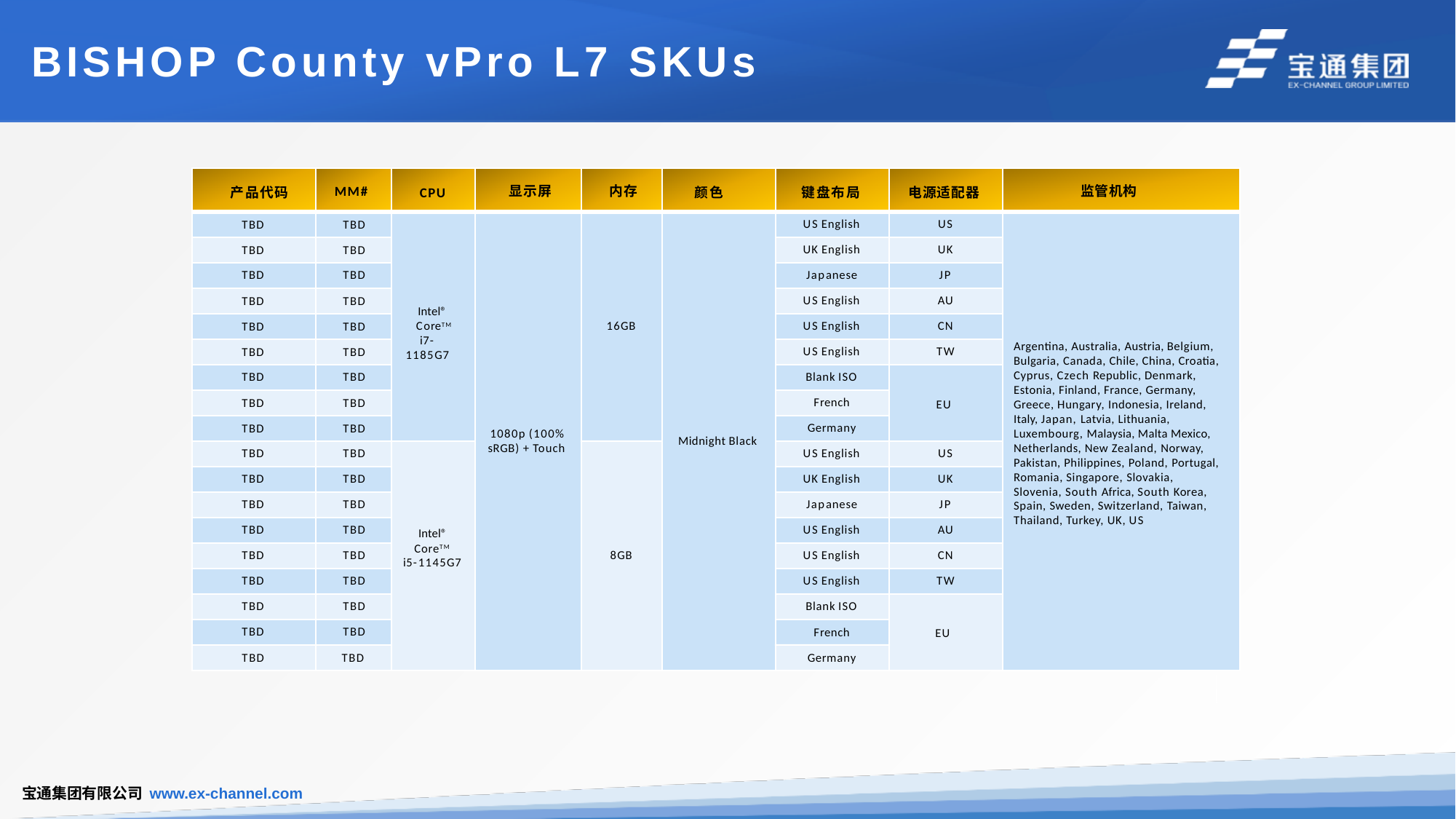

BISHOP County vPro L7 SKUs

MM#
显示屏
监管机构
内存
电源适配器
CPU
颜色
产品代码
键盘布局

US English
US
TBD	TBD
TBD	TBD
TBD	TBD

UK English
UK

Japanese
JP

US English
AU
TBD	TBD
TBD	TBD
TBD	TBD
TBD	TBD
TBD	TBD
TBD	TBD
TBD	TBD
TBD	TBD
TBD	TBD
TBD	TBD
TBD	TBD
TBD	TBD
TBD	TBD
TBD	TBD
Intel®  CoreTM
i7-1185G7

16GB
US English
CN
Argentina, Australia, Austria, Belgium,  Bulgaria, Canada, Chile, China, Croatia,  Cyprus, Czech Republic, Denmark,  Estonia, Finland, France, Germany,  Greece, Hungary, Indonesia, Ireland,  Italy, Japan, Latvia, Lithuania,  Luxembourg, Malaysia, Malta Mexico,  Netherlands, New Zealand, Norway,  Pakistan, Philippines, Poland, Portugal,  Romania, Singapore, Slovakia,  Slovenia, South Africa, South Korea,  Spain, Sweden, Switzerland, Taiwan,  Thailand, Turkey, UK, US

US English
TW

Blank ISO

French
EU

Germany
1080p (100%
sRGB) + Touch
Midnight Black

US English
US

UK English
UK

Japanese
JP

US English
AU
Intel®
CoreTM  i5-1145G7

8GB
US English
CN

US English
TW

Blank ISO

French
EU

Germany
TBD
TBD